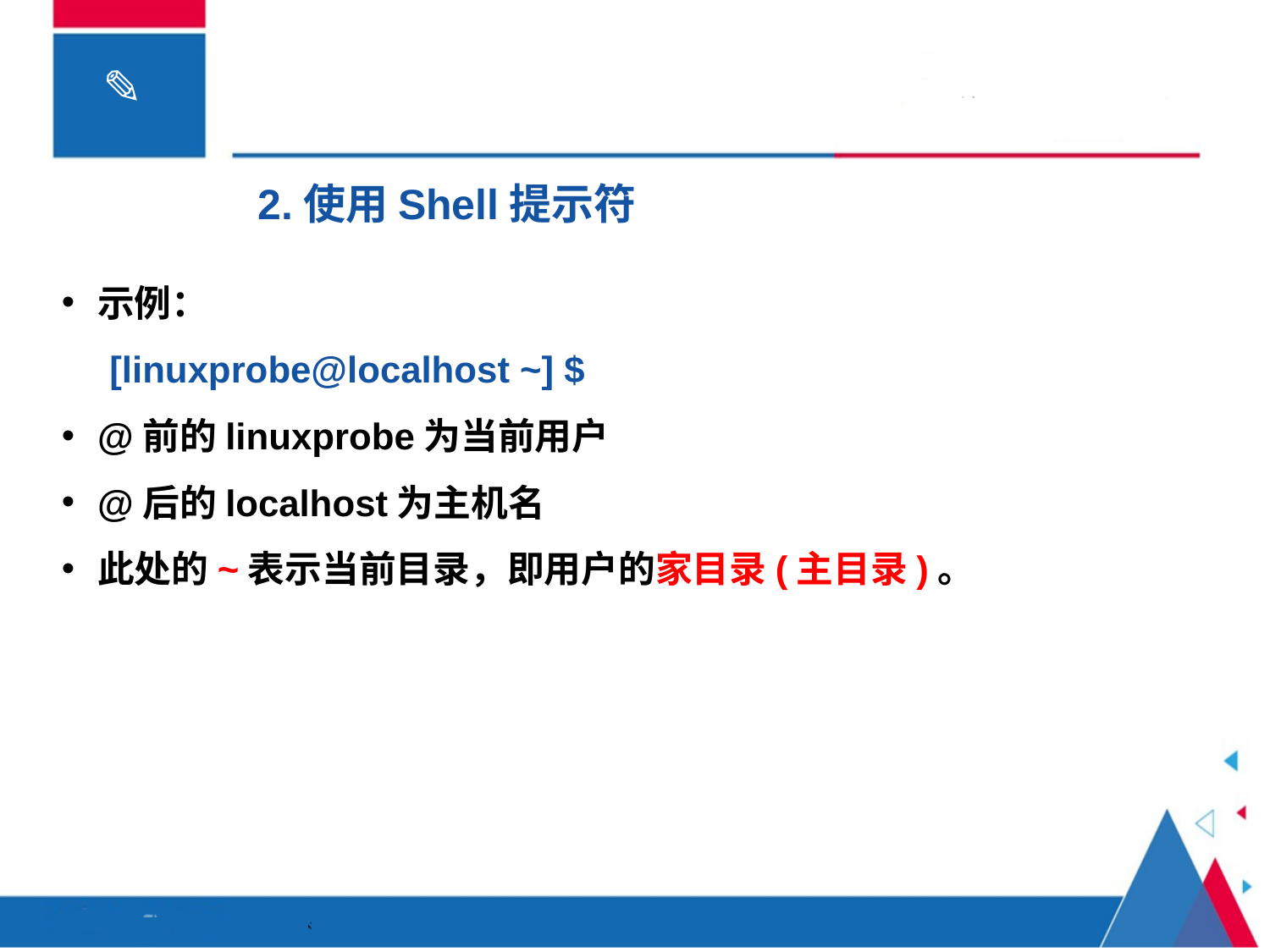

2.使用Shell提示符
示例：
[linuxprobe@localhost ~] $
@前的linuxprobe为当前用户
@后的localhost为主机名
此处的~表示当前目录，即用户的家目录(主目录)。